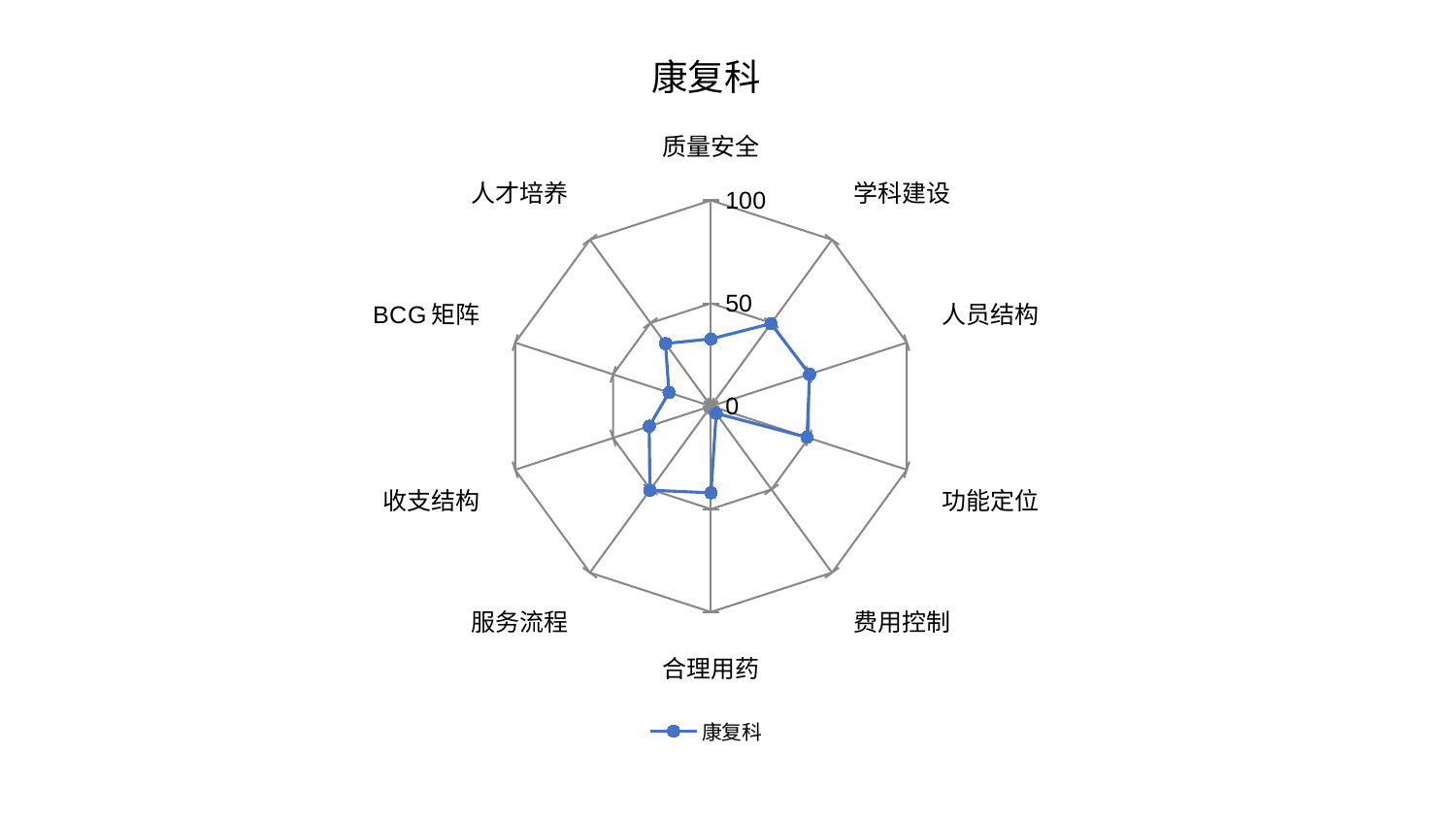

### Chart: 康复科

| Category | 康复科 |
|---|---|
| 质量安全 | 32.69029301288871 |
| 学科建设 | 49.571966603327695 |
| 人员结构 | 50.36358312006537 |
| 功能定位 | 49.03907353057971 |
| 费用控制 | 4.318864759701078 |
| 合理用药 | 42.1199727590038 |
| 服务流程 | 50.456790969489695 |
| 收支结构 | 31.5670572167517 |
| BCG矩阵 | 21.436446743294795 |
| 人才培养 | 37.61807231591872 |
102